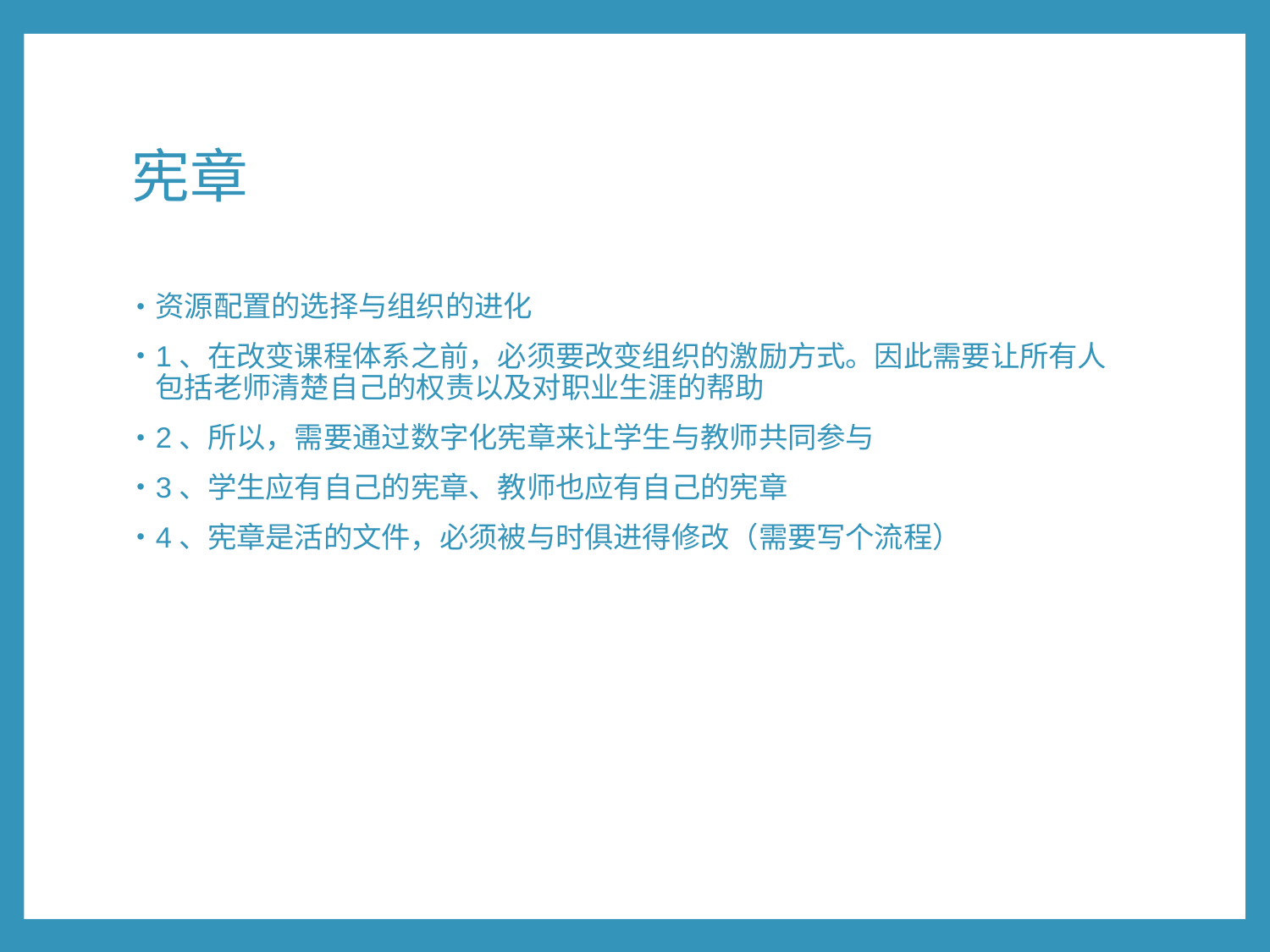

# 宪章
资源配置的选择与组织的进化
1、在改变课程体系之前，必须要改变组织的激励方式。因此需要让所有人包括老师清楚自己的权责以及对职业生涯的帮助
2、所以，需要通过数字化宪章来让学生与教师共同参与
3、学生应有自己的宪章、教师也应有自己的宪章
4、宪章是活的文件，必须被与时俱进得修改（需要写个流程）